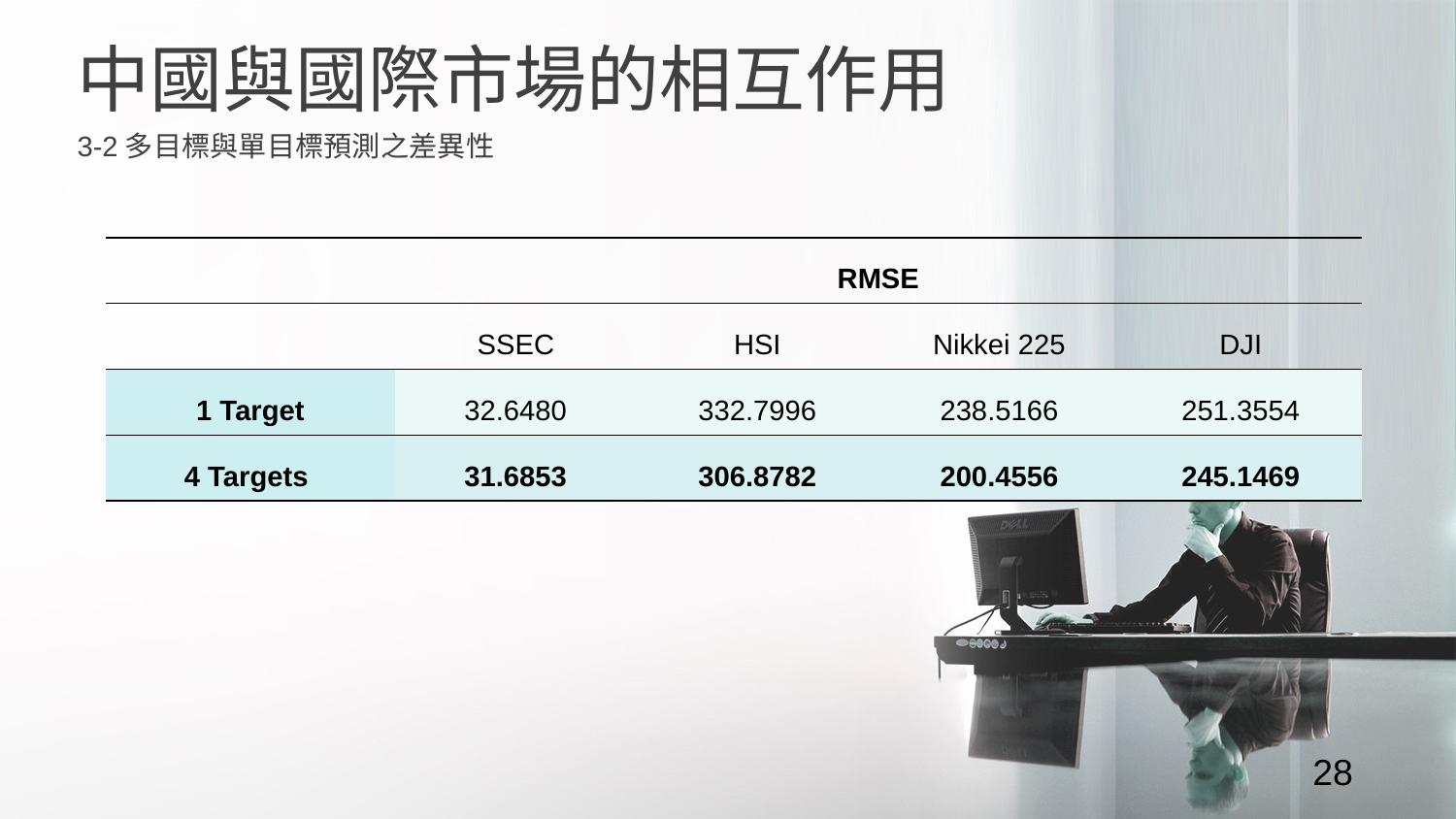

中國與國際市場的相互作用
3-2多目標與單目標預測之差異性
|  | RMSE |  |  |  |
| --- | --- | --- | --- | --- |
|  | SSEC | HSI | Nikkei 225 | DJI |
| 1 Target | 32.6480 | 332.7996 | 238.5166 | 251.3554 |
| 4 Targets | 31.6853 | 306.8782 | 200.4556 | 245.1469 |